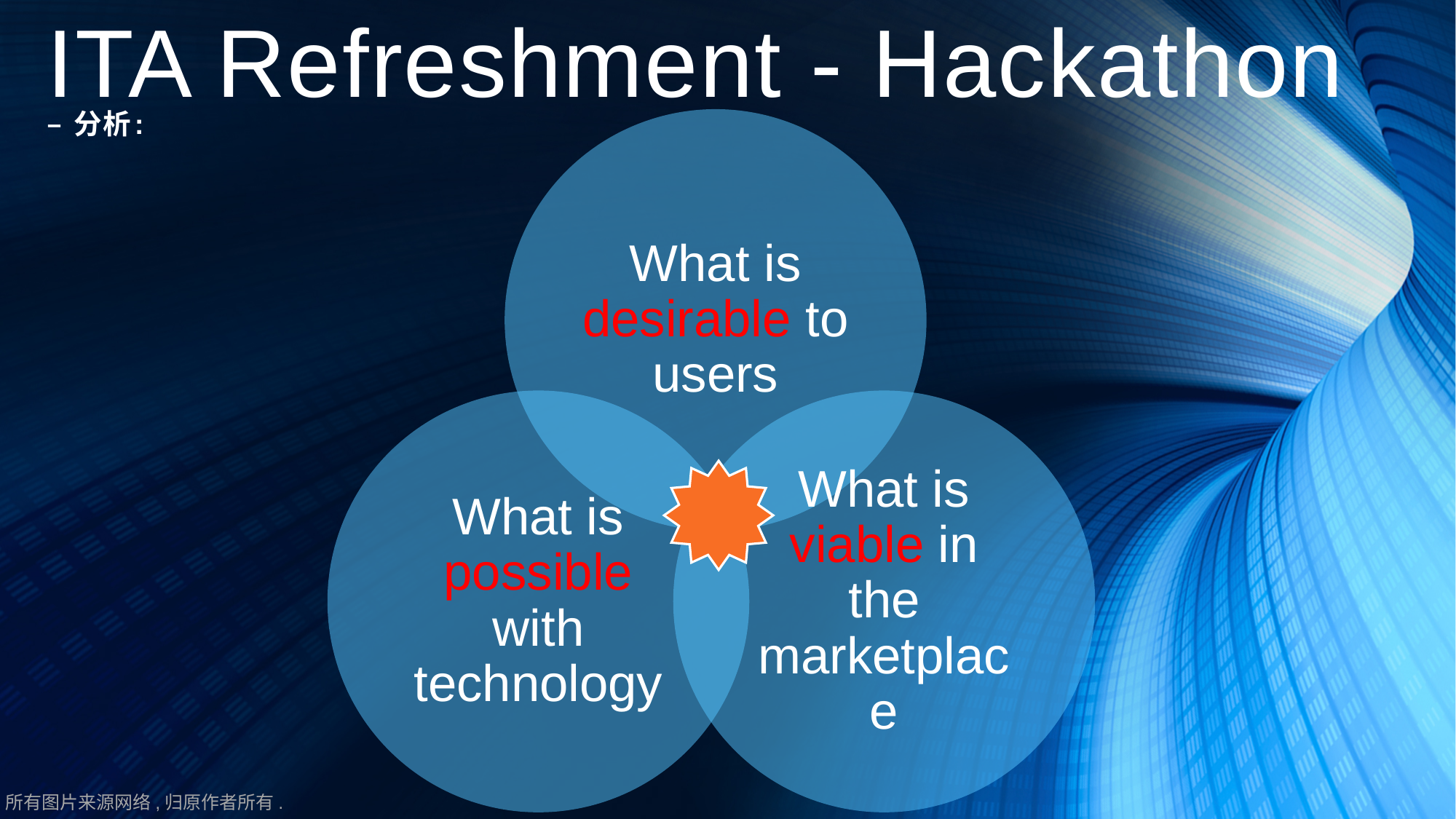

# ITA Refreshment - Hackathon
– 分析:
What is desirable to users
What is possible with technology
What is viable in the marketplace

所有图片来源网络,归原作者所有.